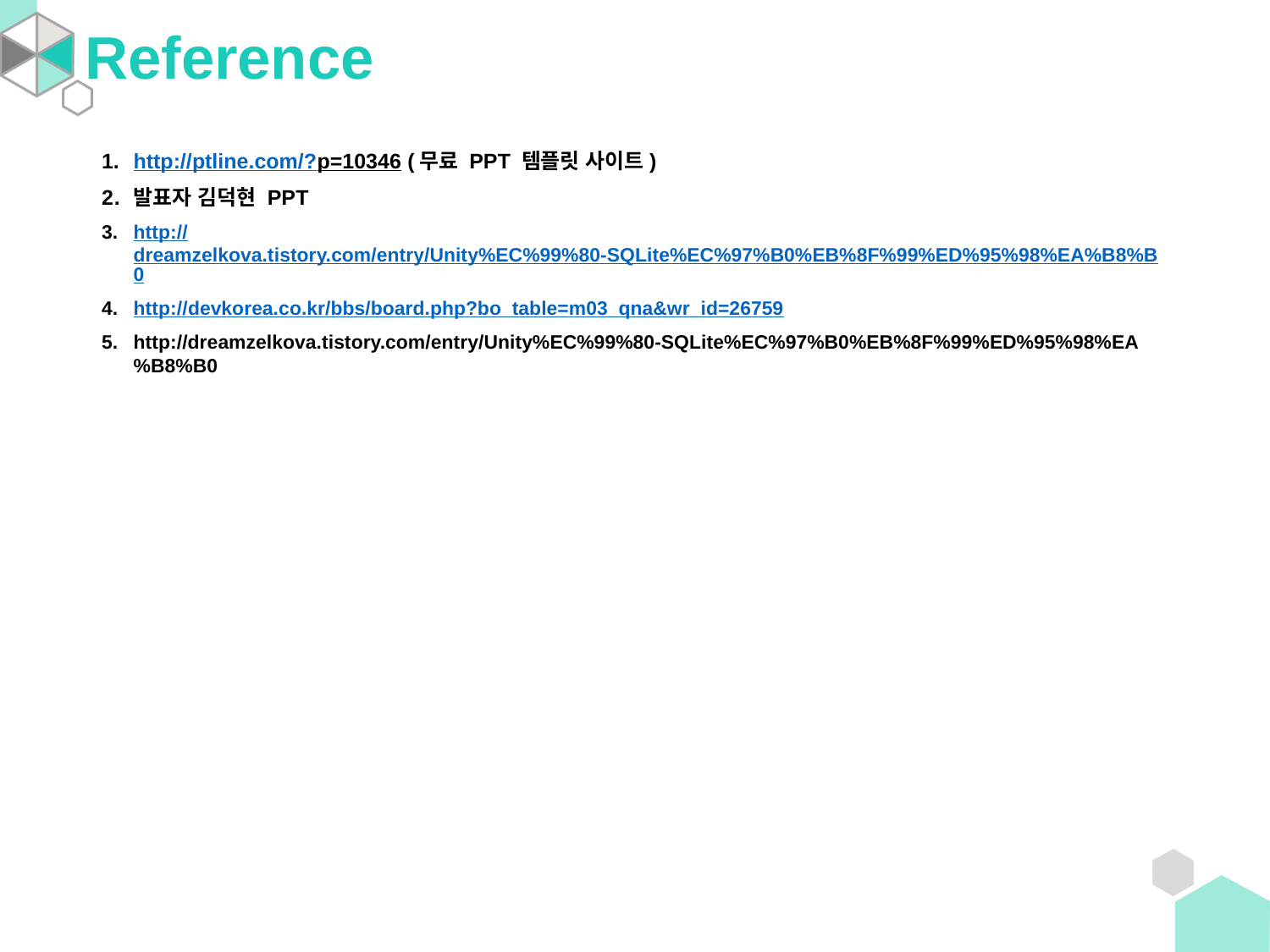

Reference
http://ptline.com/?p=10346 (무료 PPT 템플릿 사이트)
발표자 김덕현 PPT
http://dreamzelkova.tistory.com/entry/Unity%EC%99%80-SQLite%EC%97%B0%EB%8F%99%ED%95%98%EA%B8%B0
http://devkorea.co.kr/bbs/board.php?bo_table=m03_qna&wr_id=26759
http://dreamzelkova.tistory.com/entry/Unity%EC%99%80-SQLite%EC%97%B0%EB%8F%99%ED%95%98%EA%B8%B0